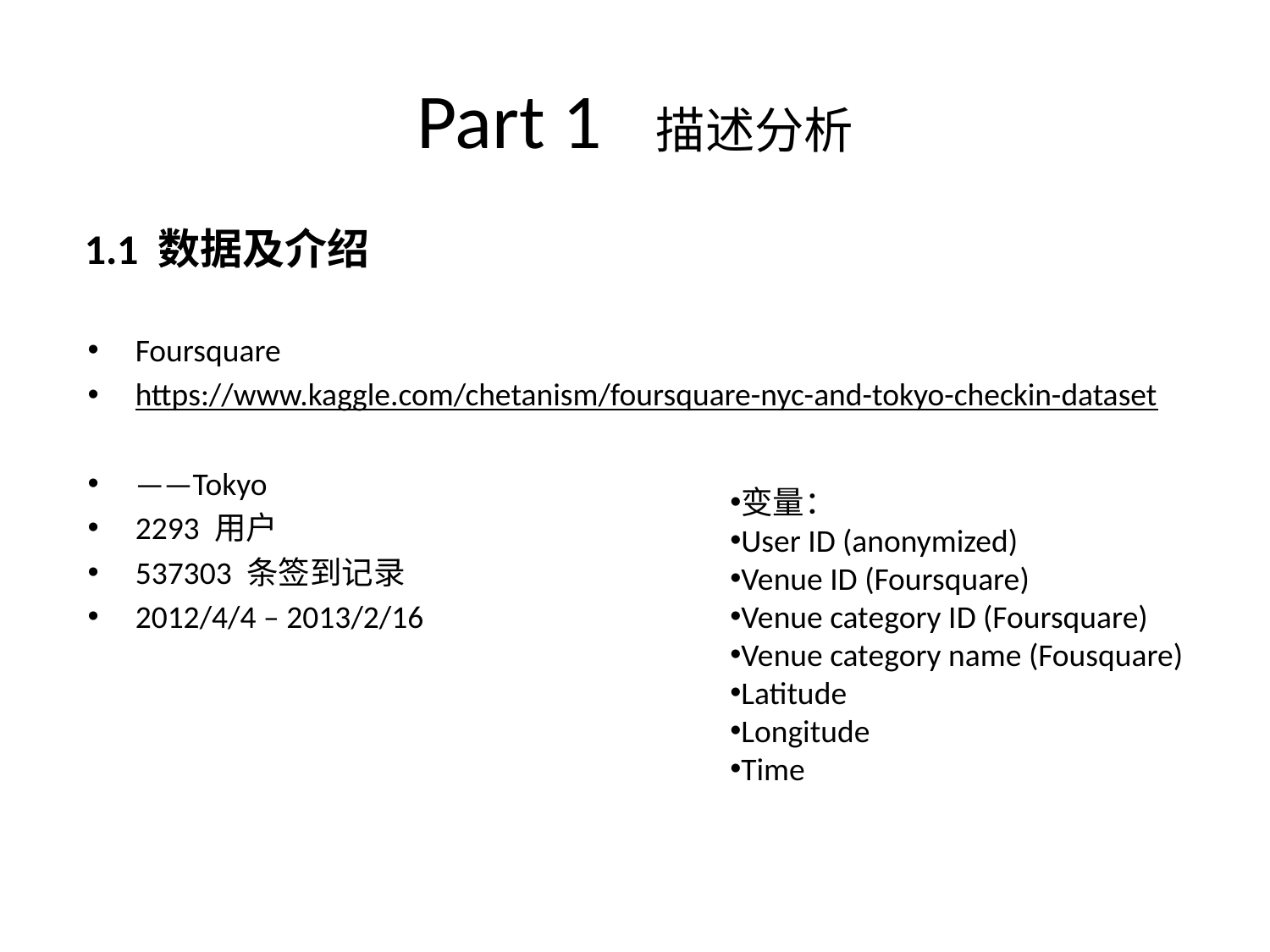

# Part 1  描述分析
1.1 数据及介绍
Foursquare
https://www.kaggle.com/chetanism/foursquare-nyc-and-tokyo-checkin-dataset

——Tokyo
2293 用户
537303 条签到记录
2012/4/4 – 2013/2/16

变量：
User ID (anonymized)
Venue ID (Foursquare)
Venue category ID (Foursquare)
Venue category name (Fousquare)
Latitude
Longitude
Time